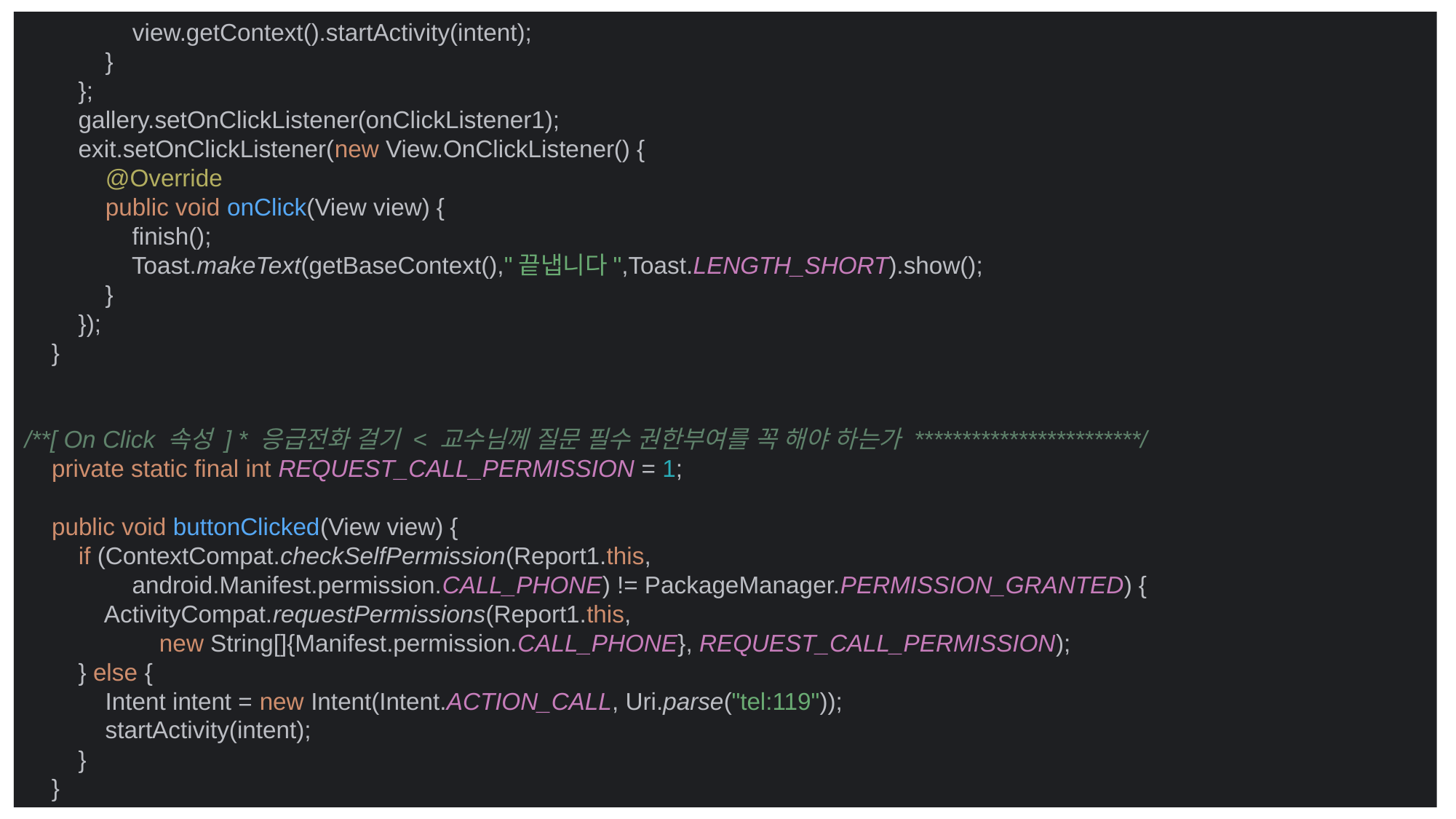

view.getContext().startActivity(intent);
            }
        };
        gallery.setOnClickListener(onClickListener1);
        exit.setOnClickListener(new View.OnClickListener() {
            @Override
            public void onClick(View view) {
                finish();
                Toast.makeText(getBaseContext(),"끝냅니다",Toast.LENGTH_SHORT).show();
            }
        });
    }
/**[ On Click 속성 ] * 응급전화 걸기 < 교수님께 질문 필수 권한부여를 꼭 해야 하는가 ************************/
    private static final int REQUEST_CALL_PERMISSION = 1;
    public void buttonClicked(View view) {
        if (ContextCompat.checkSelfPermission(Report1.this,
                android.Manifest.permission.CALL_PHONE) != PackageManager.PERMISSION_GRANTED) {
            ActivityCompat.requestPermissions(Report1.this,
                    new String[]{Manifest.permission.CALL_PHONE}, REQUEST_CALL_PERMISSION);
        } else {
            Intent intent = new Intent(Intent.ACTION_CALL, Uri.parse("tel:119"));
            startActivity(intent);
        }
    }